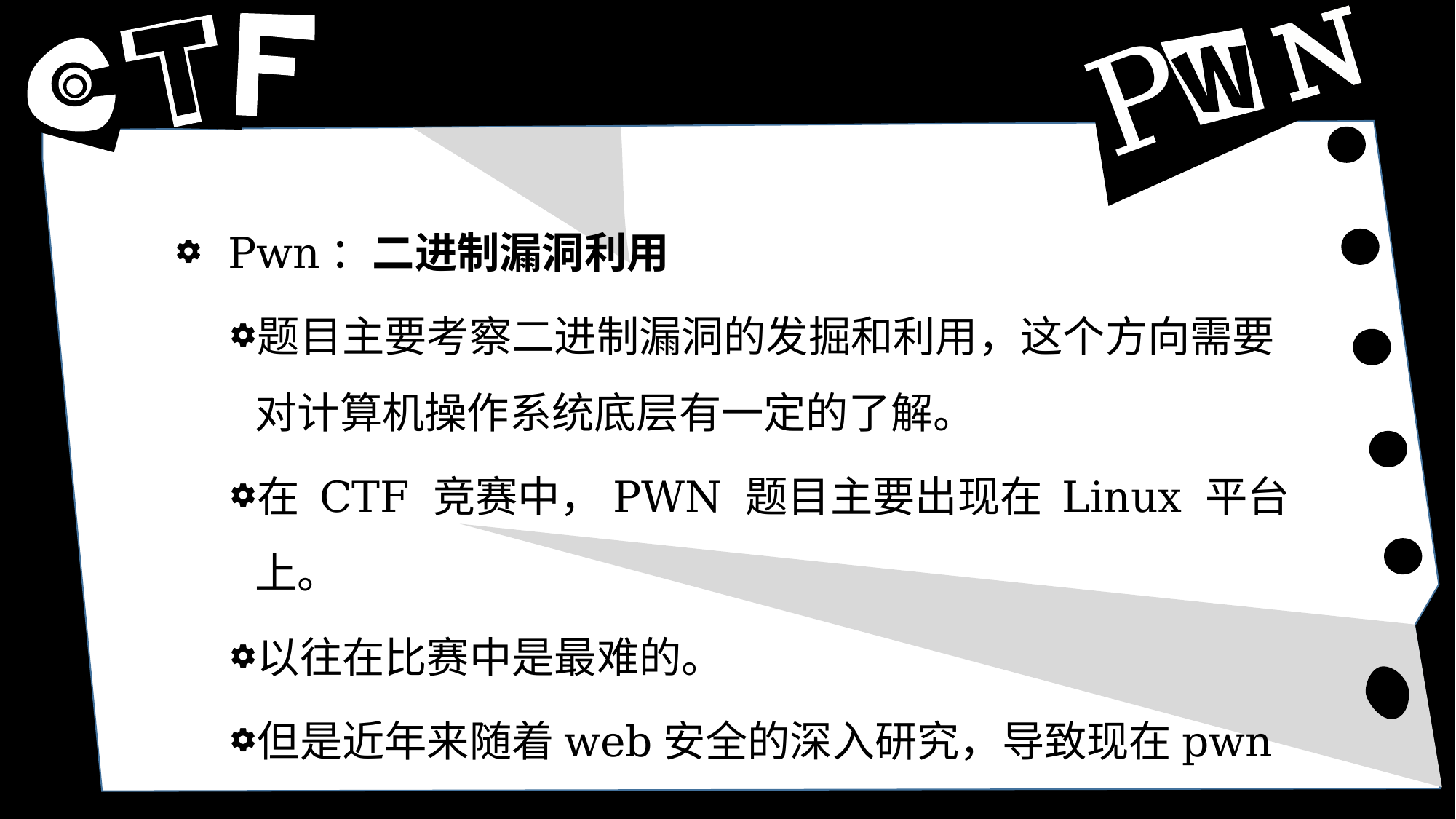

N
P

Pwn：二进制漏洞利用
题目主要考察二进制漏洞的发掘和利用，这个方向需要对计算机操作系统底层有一定的了解。
在 CTF 竞赛中，PWN 题目主要出现在 Linux 平台上。
以往在比赛中是最难的。
但是近年来随着web安全的深入研究，导致现在pwn的题目反而成为得分的一个方向。